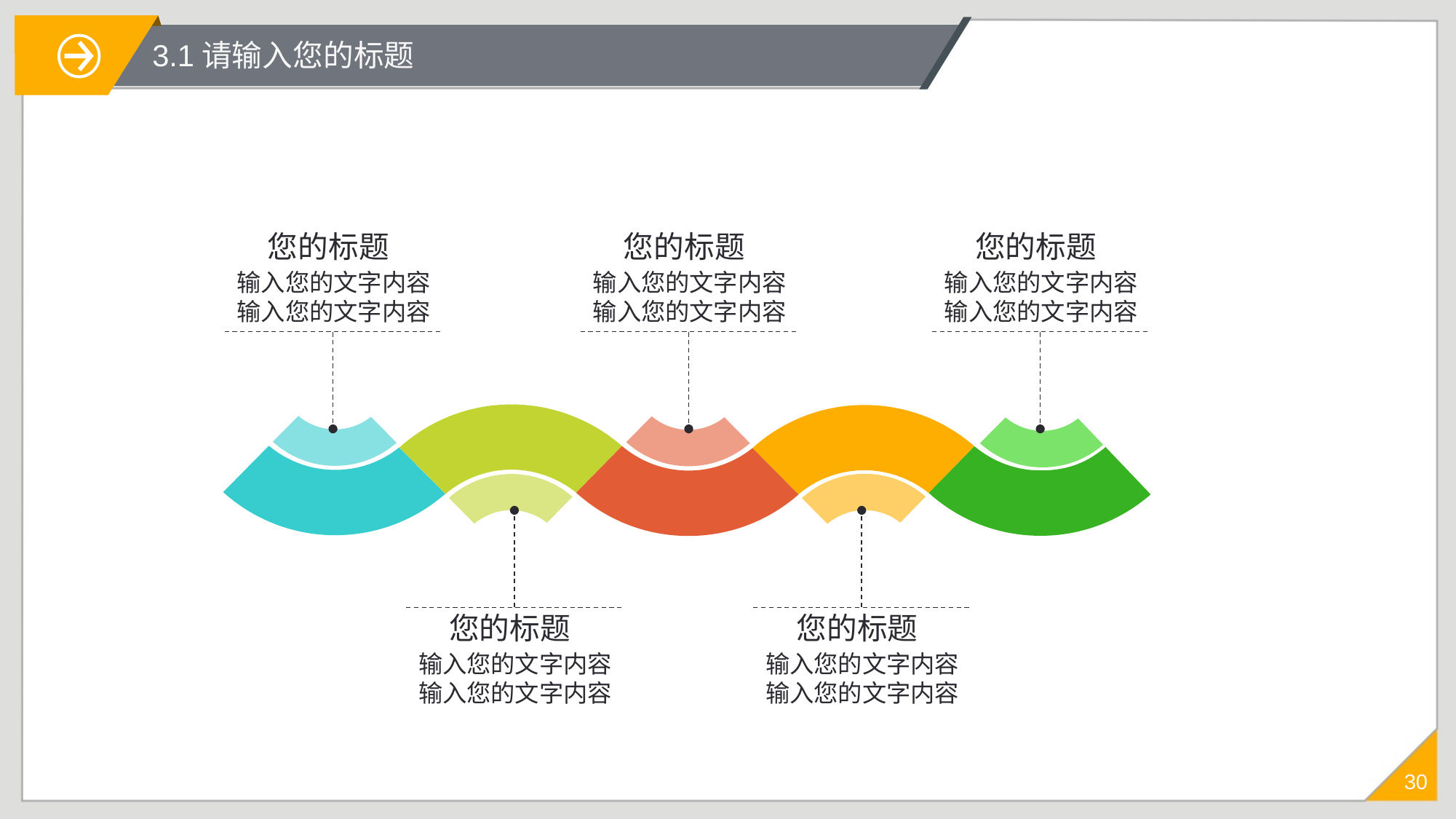

3.1请输入您的标题

您的标题
您的标题
您的标题
输入您的文字内容
输入您的文字内容
输入您的文字内容
输入您的文字内容
输入您的文字内容
输入您的文字内容

您的标题
您的标题
输入您的文字内容
输入您的文字内容
输入您的文字内容
输入您的文字内容